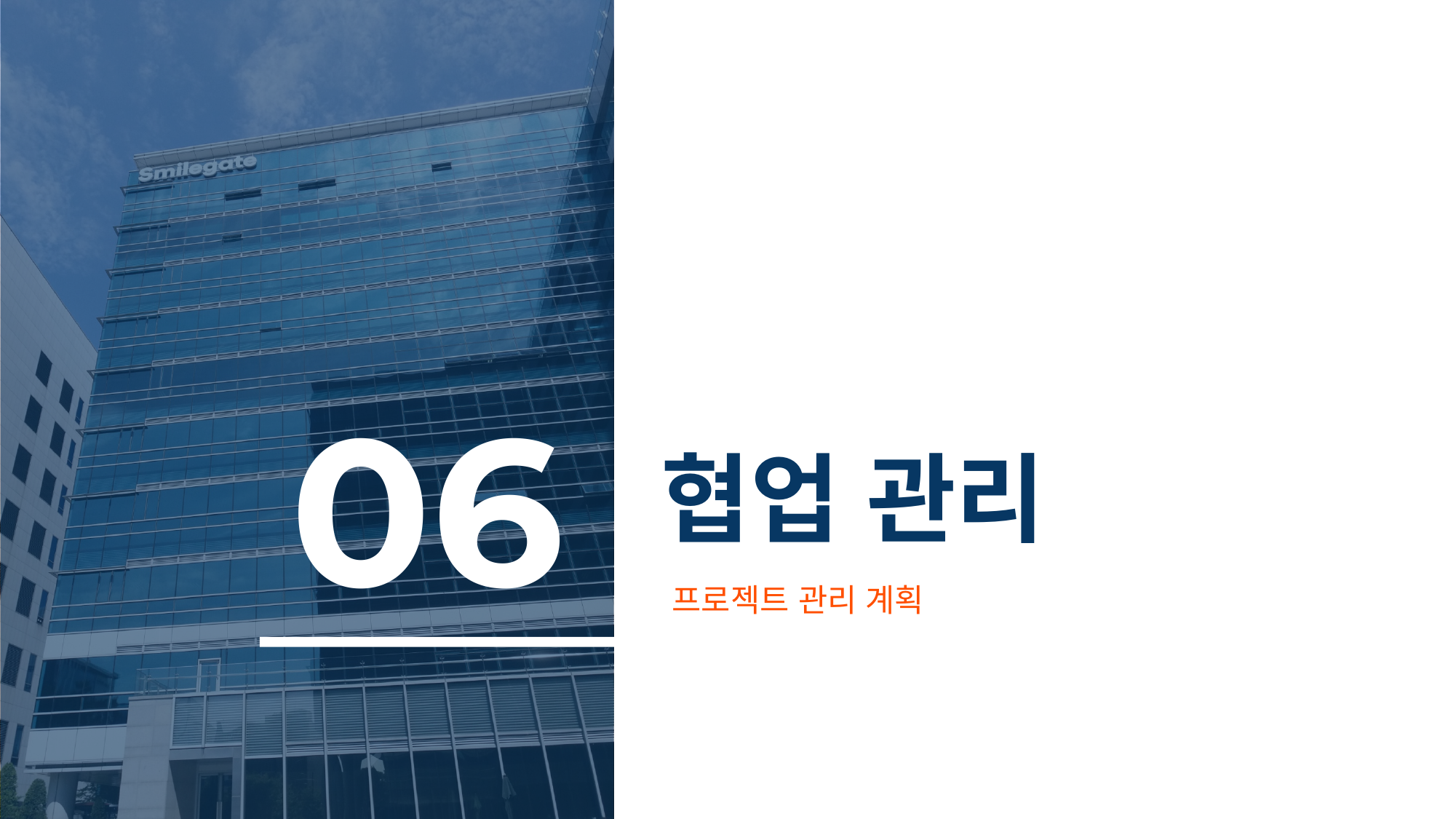

06
# 협업 관리
프로젝트 관리 계획